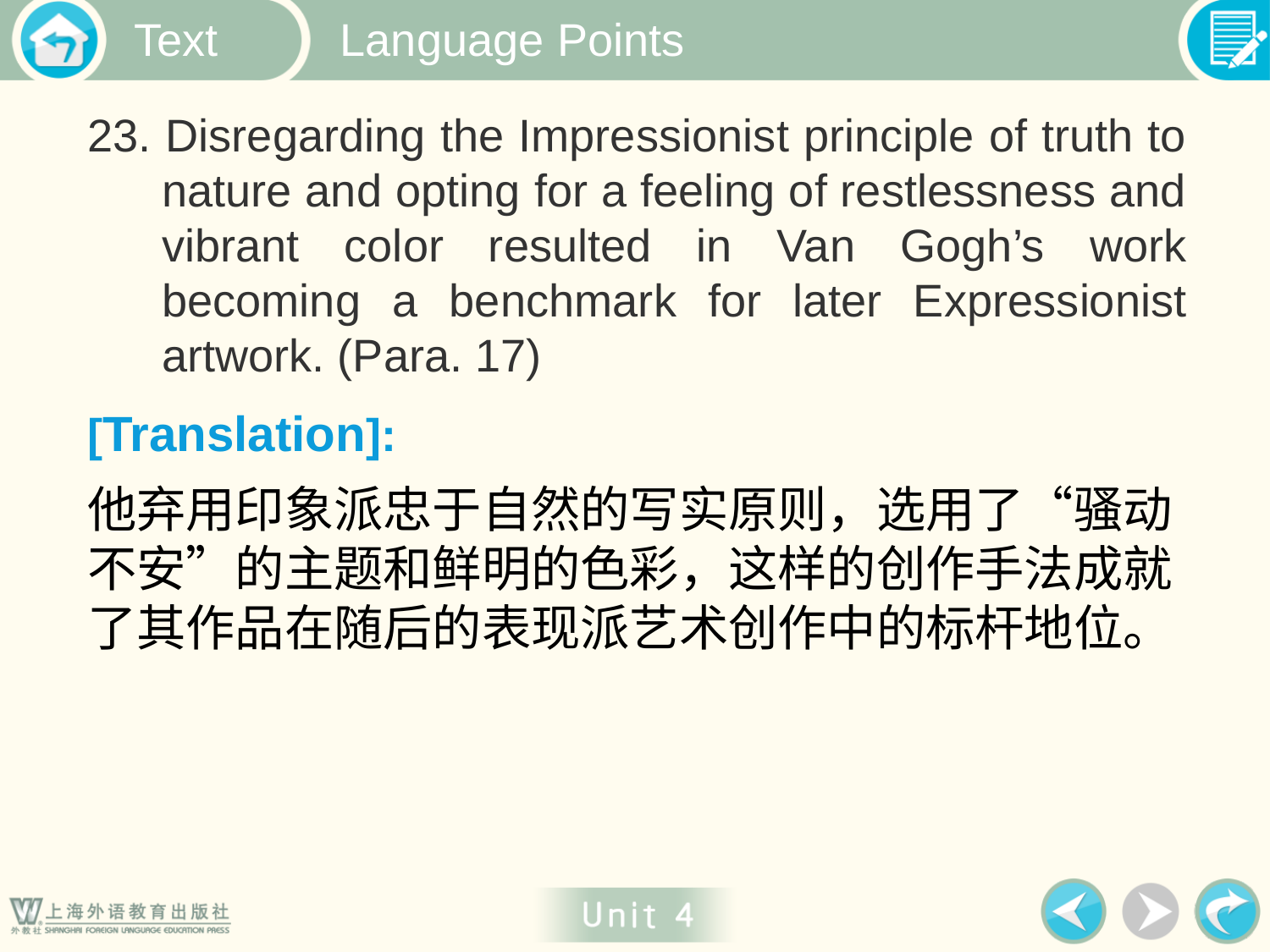

Language Points

23. Disregarding the Impressionist principle of truth to nature and opting for a feeling of restlessness and vibrant color resulted in Van Gogh’s work becoming a benchmark for later Expressionist artwork. (Para. 17)
[Translation]:
他弃用印象派忠于自然的写实原则，选用了“骚动不安”的主题和鲜明的色彩，这样的创作手法成就了其作品在随后的表现派艺术创作中的标杆地位。